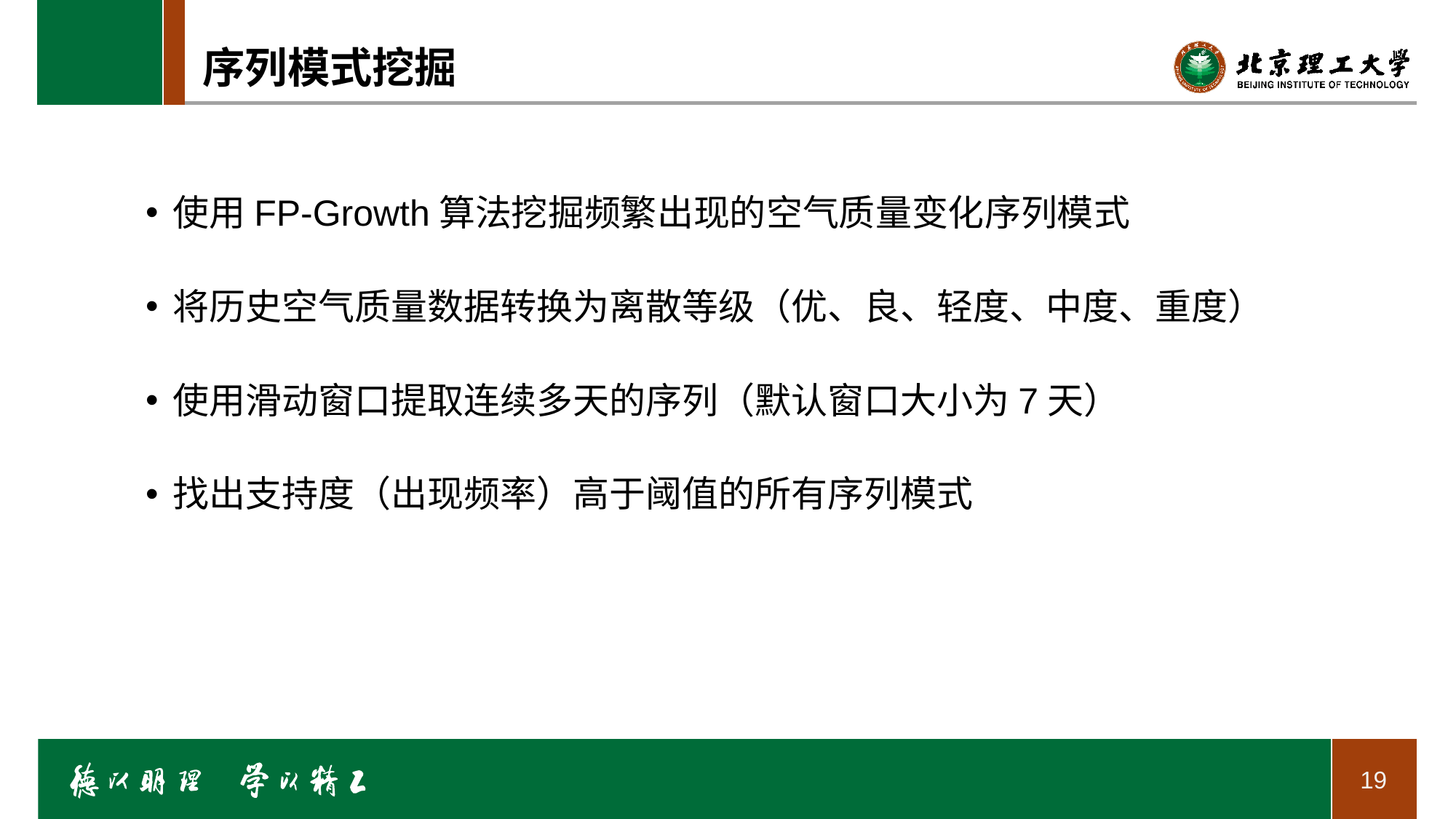

# 序列模式挖掘
使用FP-Growth算法挖掘频繁出现的空气质量变化序列模式

将历史空气质量数据转换为离散等级（优、良、轻度、中度、重度）

使用滑动窗口提取连续多天的序列（默认窗口大小为7天）

找出支持度（出现频率）高于阈值的所有序列模式